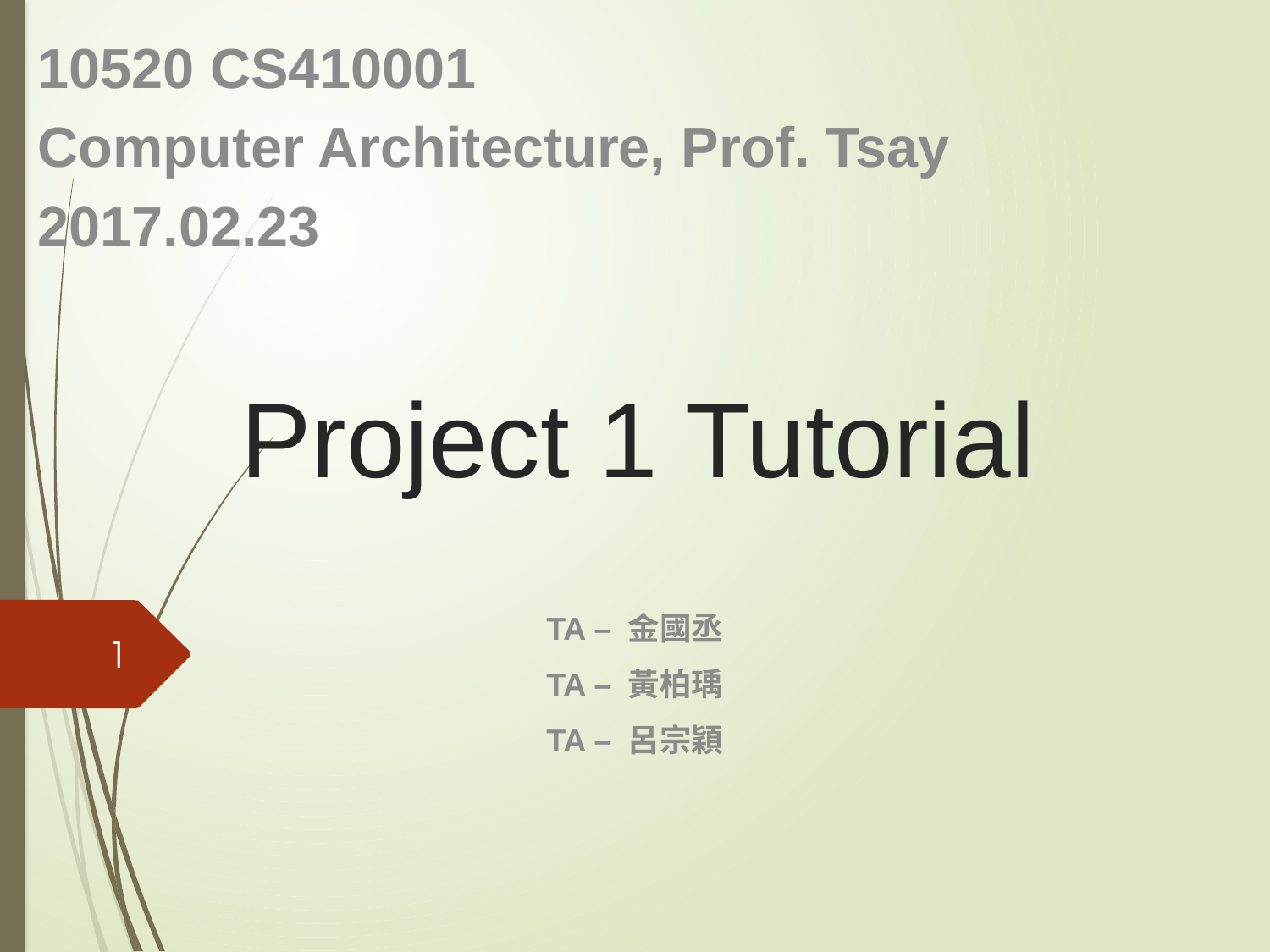

10520 CS410001
Computer Architecture, Prof. Tsay
2017.02.23
# Project 1 Tutorial

TA – 金國丞
TA – 黃柏瑀
TA – 呂宗穎
1